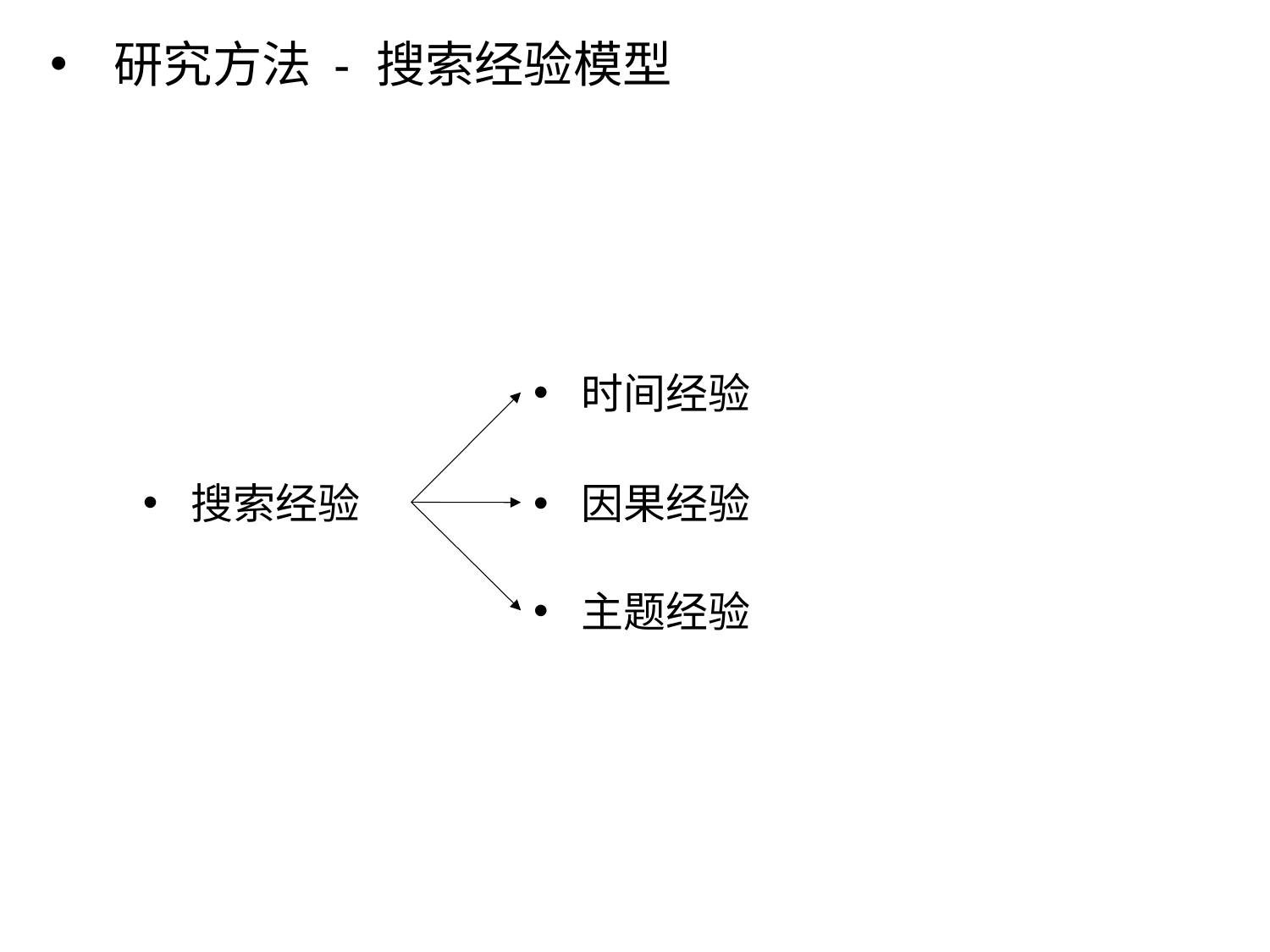

研究方法 - 搜索经验模型
时间经验
搜索经验
因果经验
主题经验